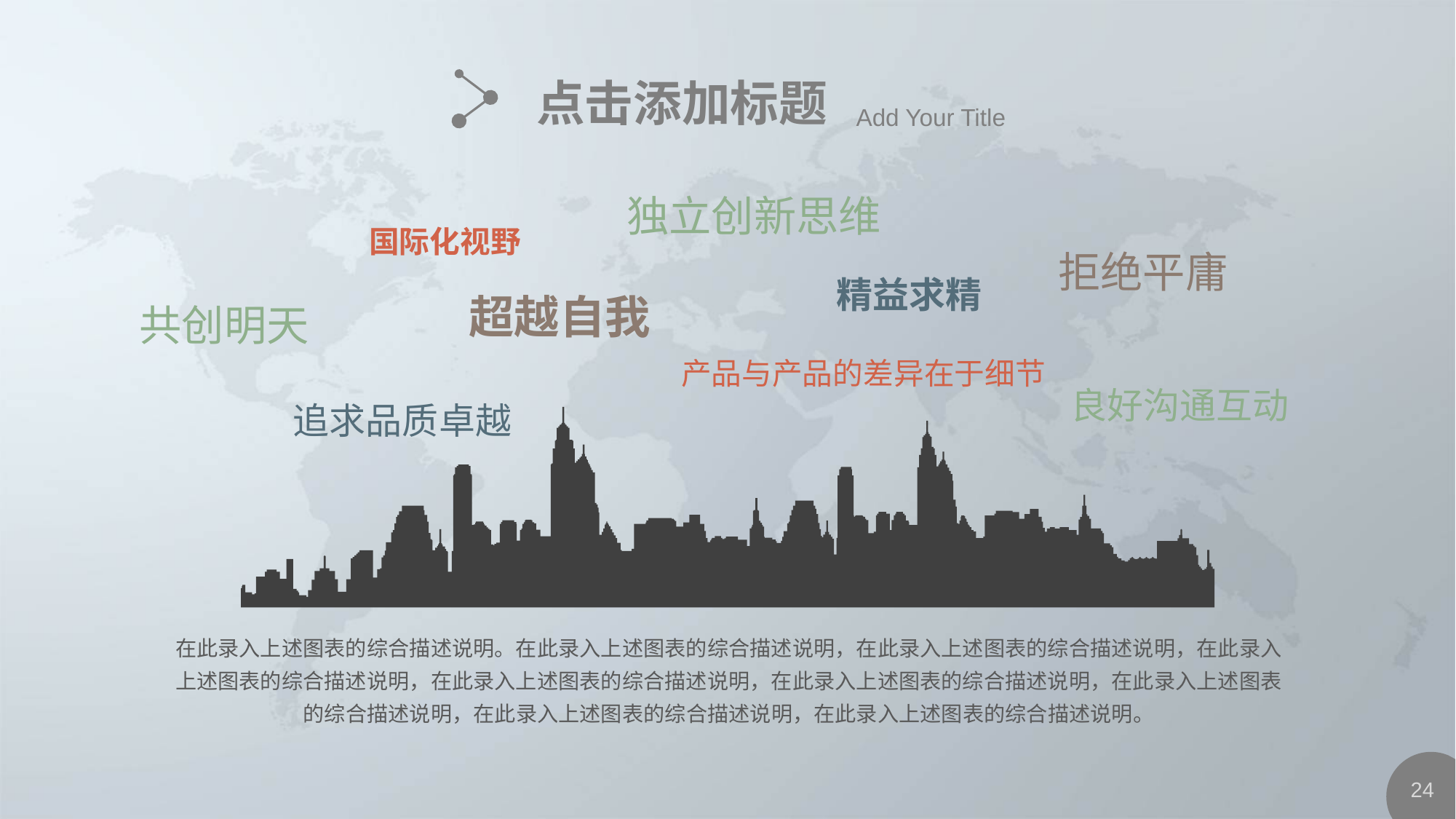

点击添加标题
Add Your Title
独立创新思维
国际化视野
拒绝平庸
精益求精
超越自我
共创明天
产品与产品的差异在于细节
良好沟通互动
追求品质卓越

在此录入上述图表的综合描述说明。在此录入上述图表的综合描述说明，在此录入上述图表的综合描述说明，在此录入上述图表的综合描述说明，在此录入上述图表的综合描述说明，在此录入上述图表的综合描述说明，在此录入上述图表的综合描述说明，在此录入上述图表的综合描述说明，在此录入上述图表的综合描述说明。